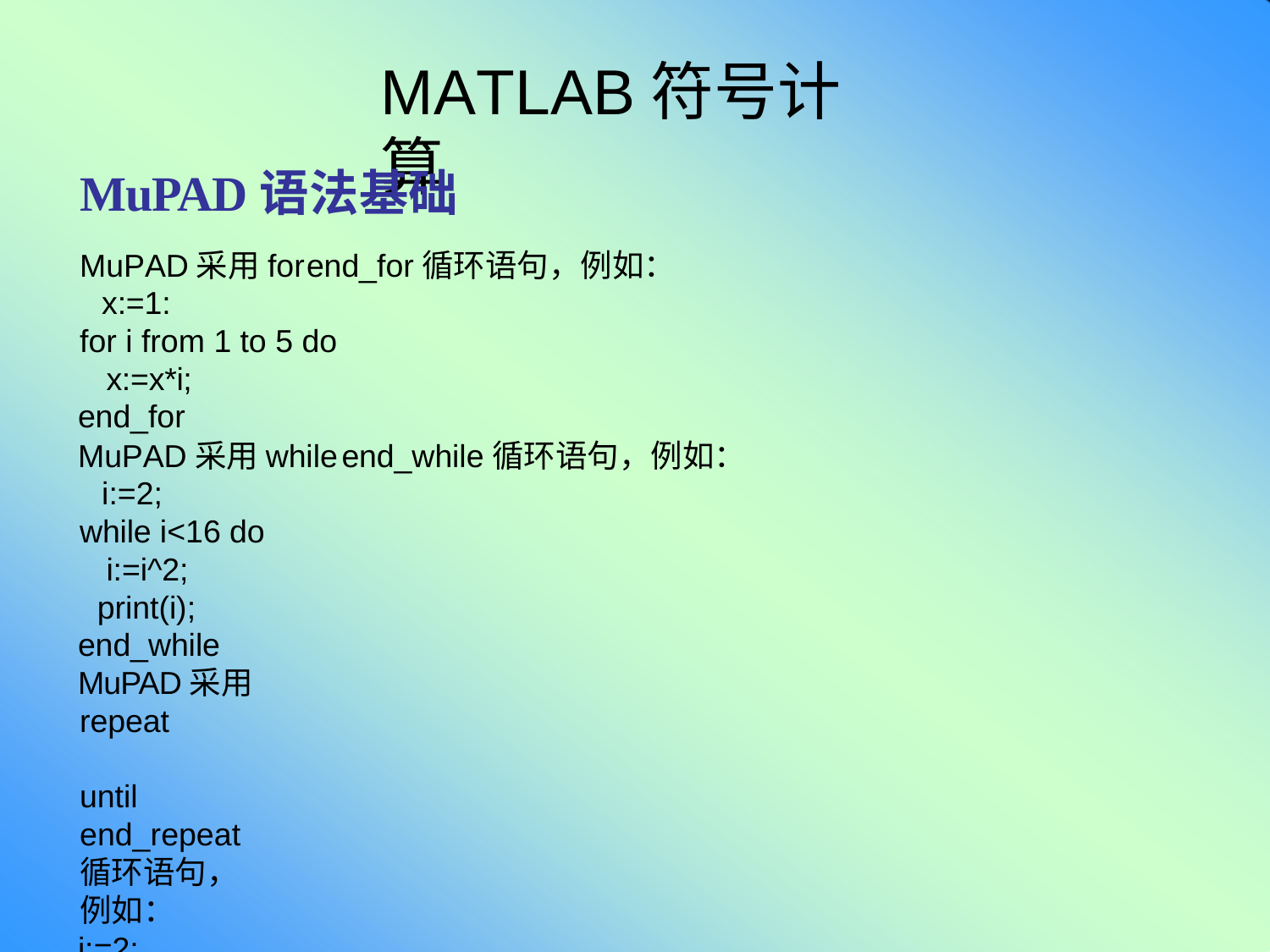

# MATLAB符号计算
MuPAD语法基础
MuPAD采用for	end_for循环语句，例如：  x:=1:
for i from 1 to 5 do  x:=x*i;
end_for
MuPAD采用while	end_while循环语句，例如：  i:=2;
while i<16 do  i:=i^2;  print(i);
end_while
MuPAD采用repeat	until end_repeat循环语句，例如：
i:=2;
repeat  i:=i^2;  print(i);
until i>=16 end_repeat